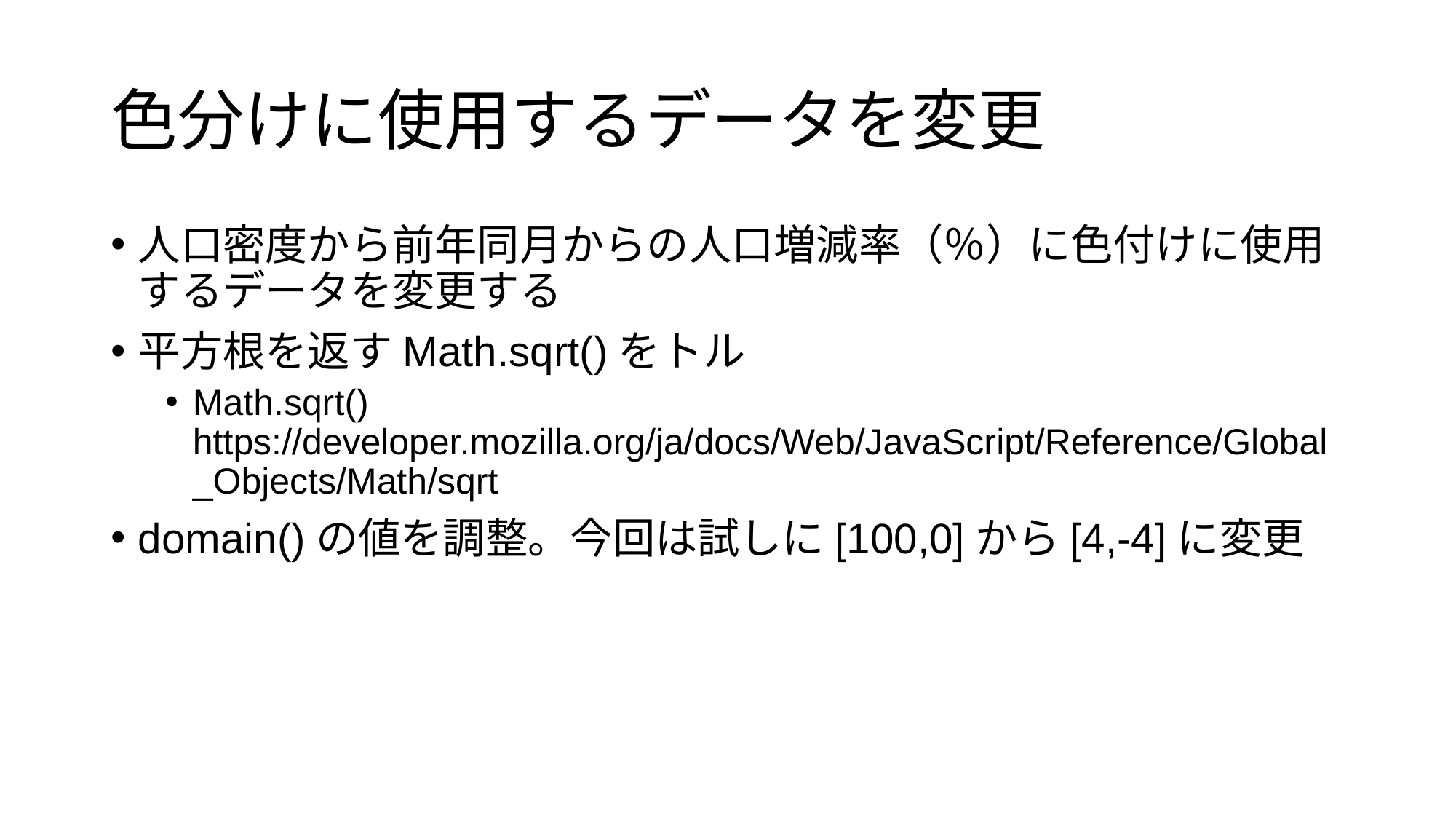

# 色分けに使用するデータを変更
人口密度から前年同月からの人口増減率（％）に色付けに使用するデータを変更する
平方根を返すMath.sqrt()をトル
Math.sqrt() https://developer.mozilla.org/ja/docs/Web/JavaScript/Reference/Global_Objects/Math/sqrt
domain()の値を調整。今回は試しに[100,0]から[4,-4]に変更